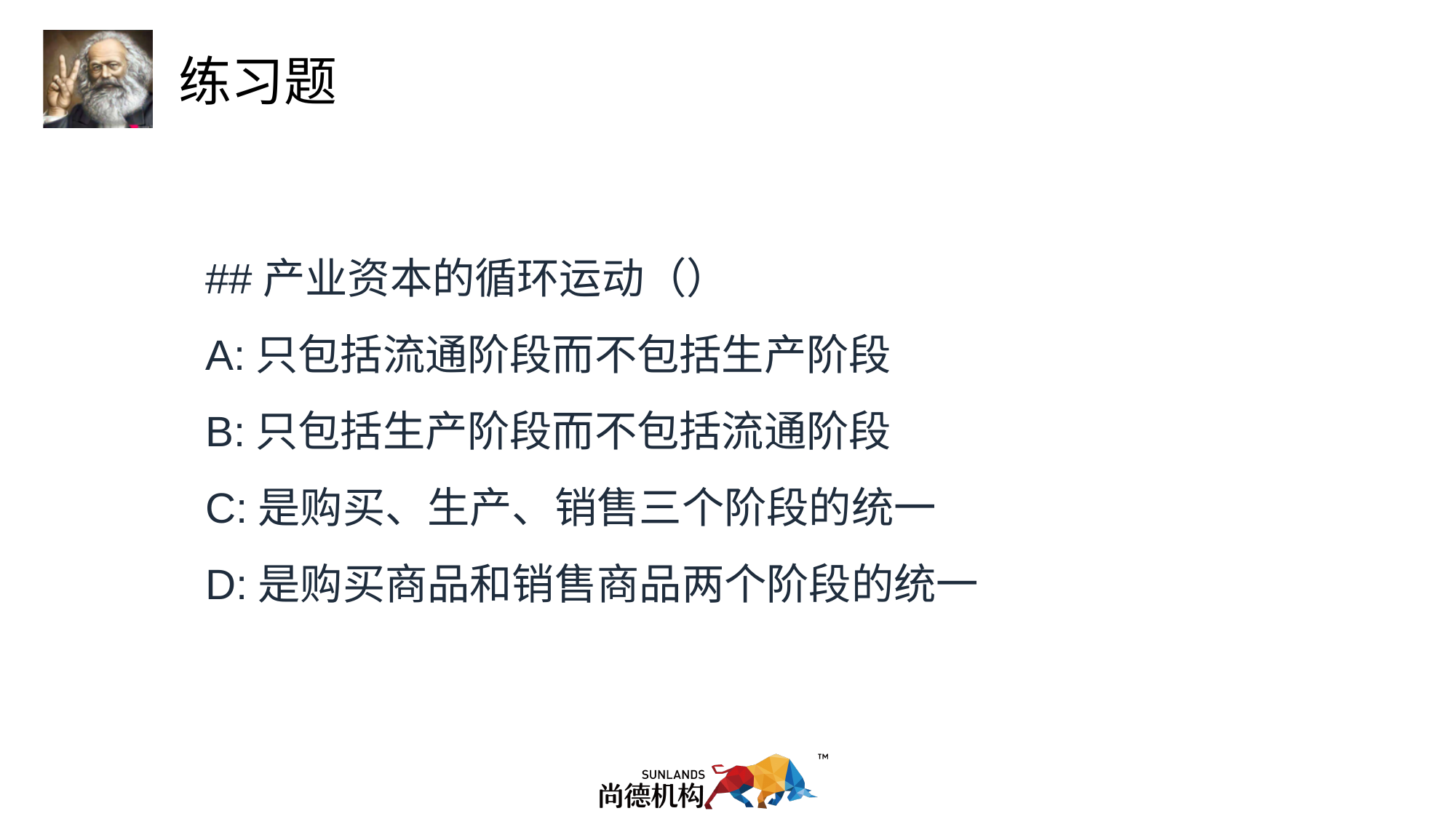

##产业资本的循环运动（）
A:只包括流通阶段而不包括生产阶段
B:只包括生产阶段而不包括流通阶段
C:是购买、生产、销售三个阶段的统一
D:是购买商品和销售商品两个阶段的统一